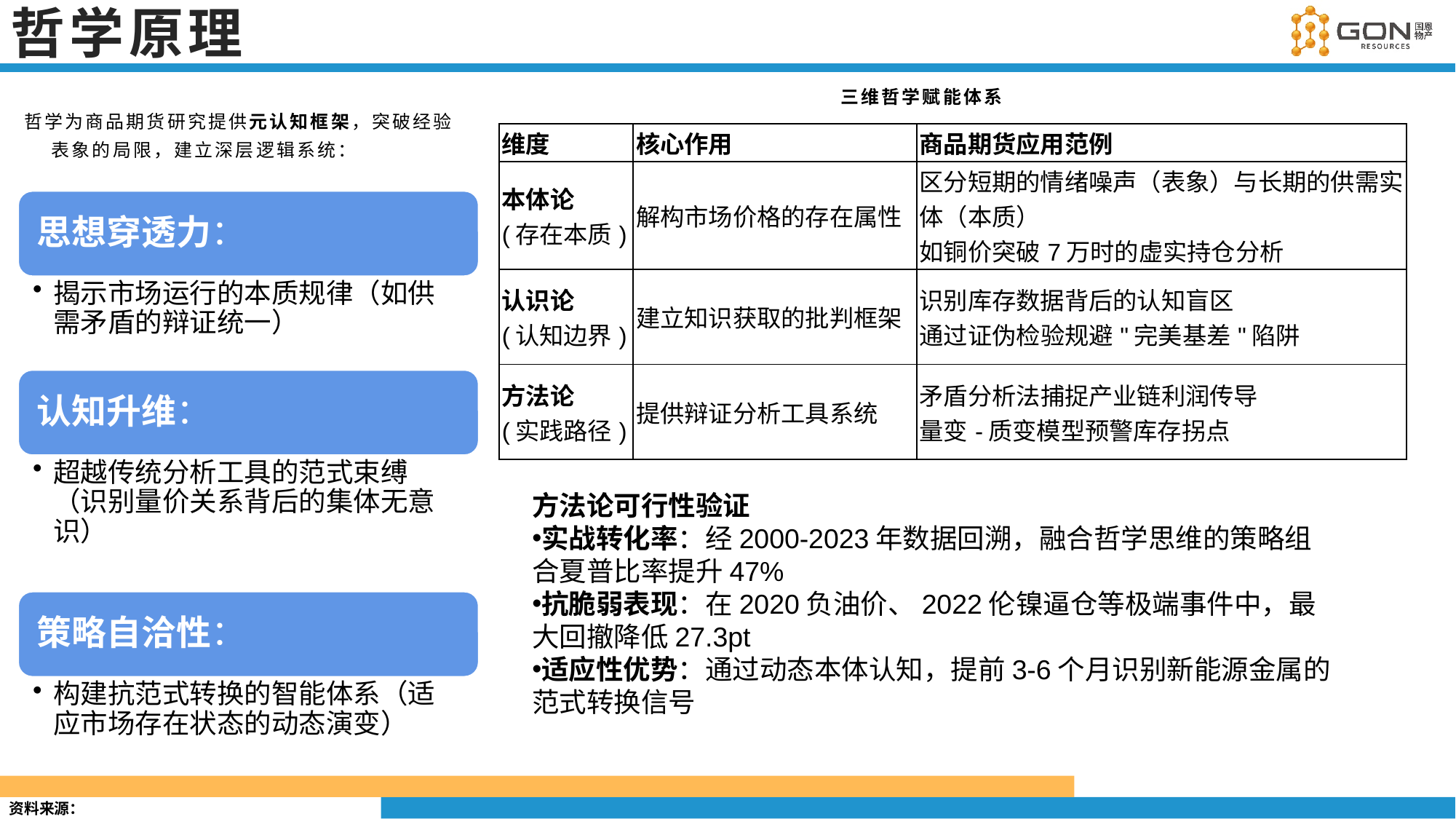

# 哲学原理
哲学为商品期货研究提供元认知框架，突破经验表象的局限，建立深层逻辑系统：
三维哲学赋能体系
| 维度 | 核心作用 | 商品期货应用范例 |
| --- | --- | --- |
| 本体论 (存在本质) | 解构市场价格的存在属性 | 区分短期的情绪噪声（表象）与长期的供需实体（本质） 如铜价突破7万时的虚实持仓分析 |
| 认识论 (认知边界) | 建立知识获取的批判框架 | 识别库存数据背后的认知盲区 通过证伪检验规避"完美基差"陷阱 |
| 方法论 (实践路径) | 提供辩证分析工具系统 | 矛盾分析法捕捉产业链利润传导 量变-质变模型预警库存拐点 |
思想穿透力：
揭示市场运行的本质规律（如供需矛盾的辩证统一）
认知升维：
超越传统分析工具的范式束缚（识别量价关系背后的集体无意识）
策略自洽性：
构建抗范式转换的智能体系（适应市场存在状态的动态演变）
方法论可行性验证
实战转化率：经2000-2023年数据回溯，融合哲学思维的策略组合夏普比率提升47%
抗脆弱表现：在2020负油价、2022伦镍逼仓等极端事件中，最大回撤降低27.3pt
适应性优势：通过动态本体认知，提前3-6个月识别新能源金属的范式转换信号